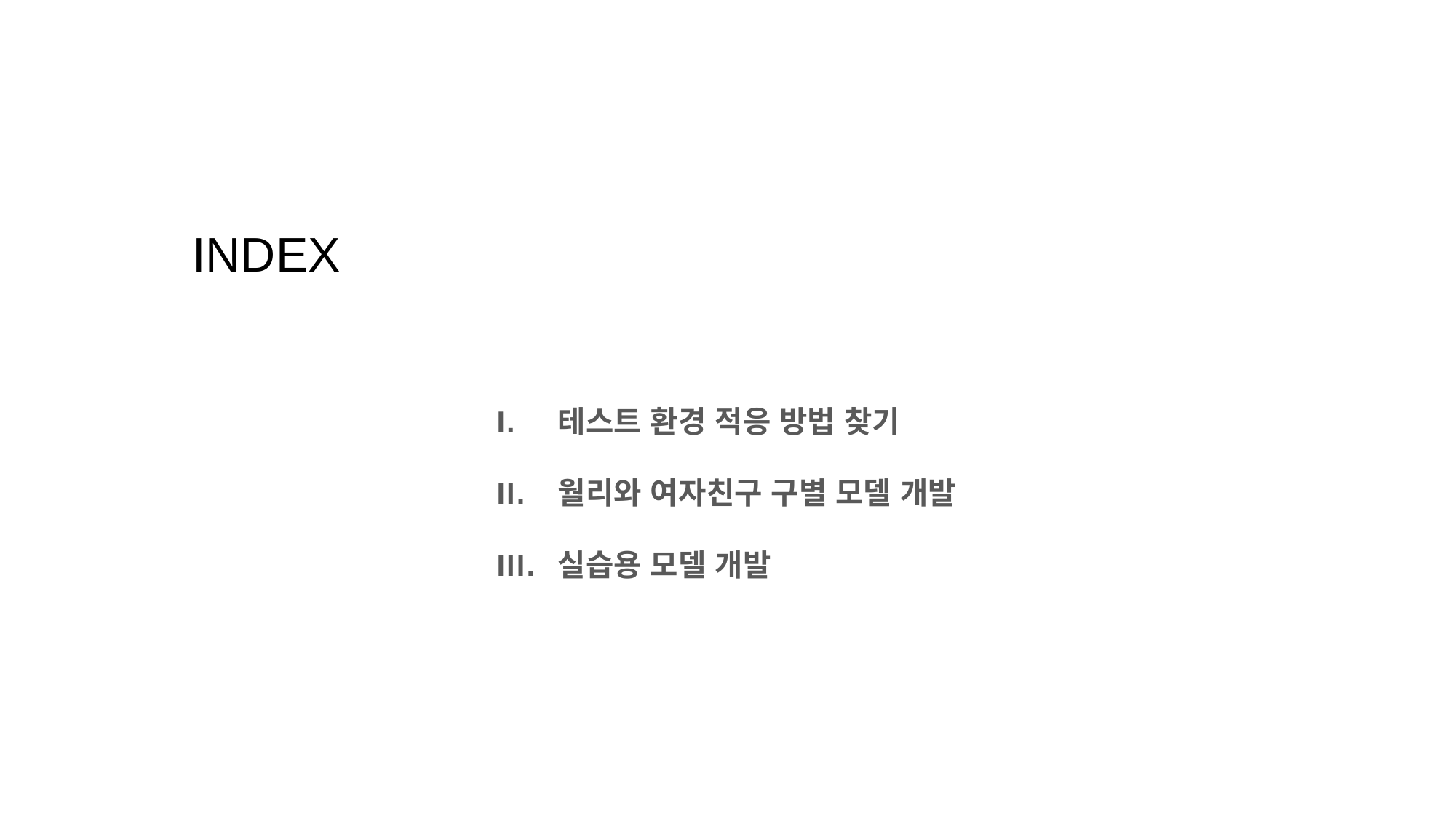

INDEX
테스트 환경 적응 방법 찾기
월리와 여자친구 구별 모델 개발
실습용 모델 개발